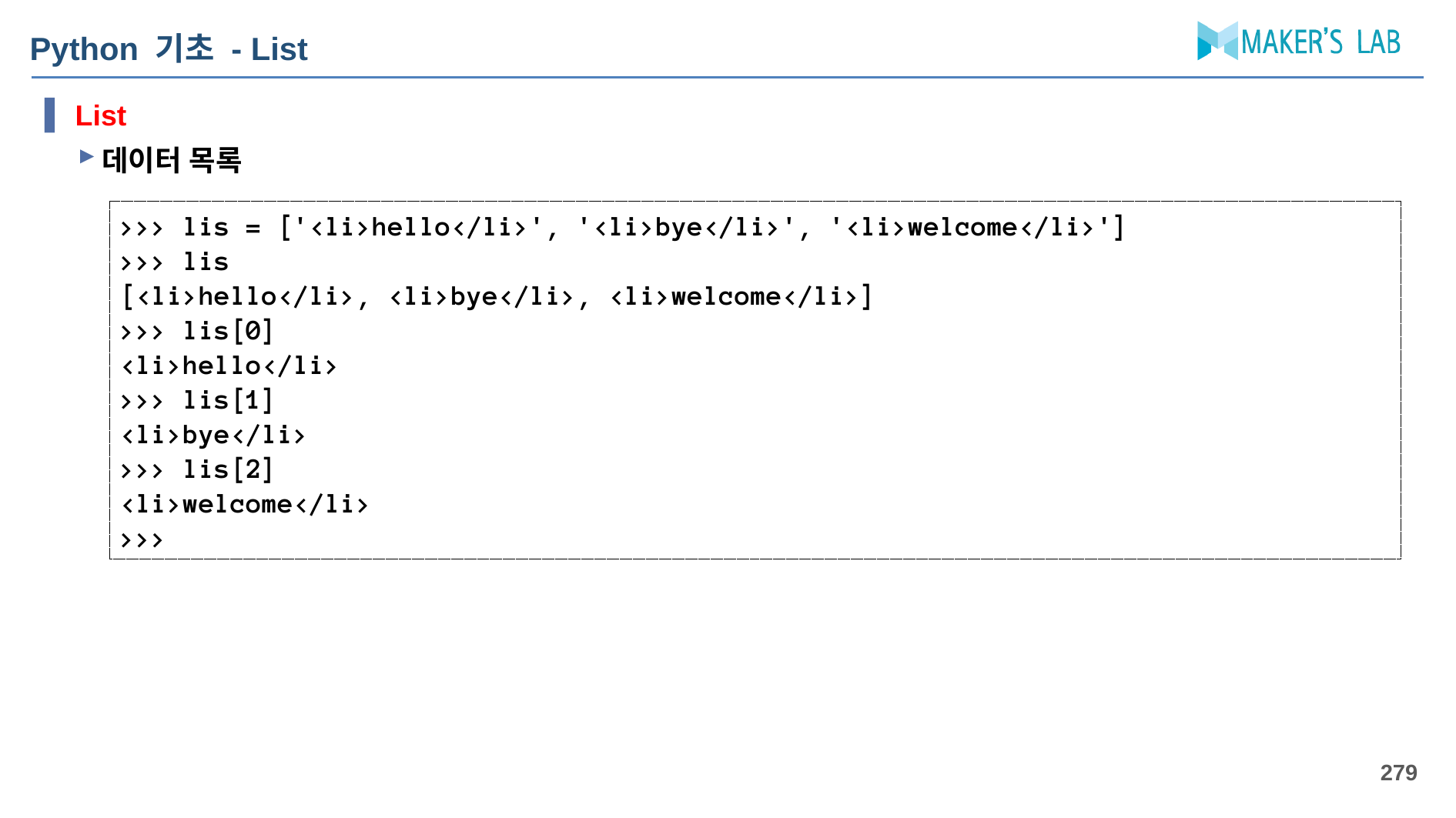

# Python 기초 - List
List
데이터 목록
>>> lis = ['<li>hello</li>', '<li>bye</li>', '<li>welcome</li>']
>>> lis
[<li>hello</li>, <li>bye</li>, <li>welcome</li>]
>>> lis[0]
<li>hello</li>
>>> lis[1]
<li>bye</li>
>>> lis[2]
<li>welcome</li>
>>>
279